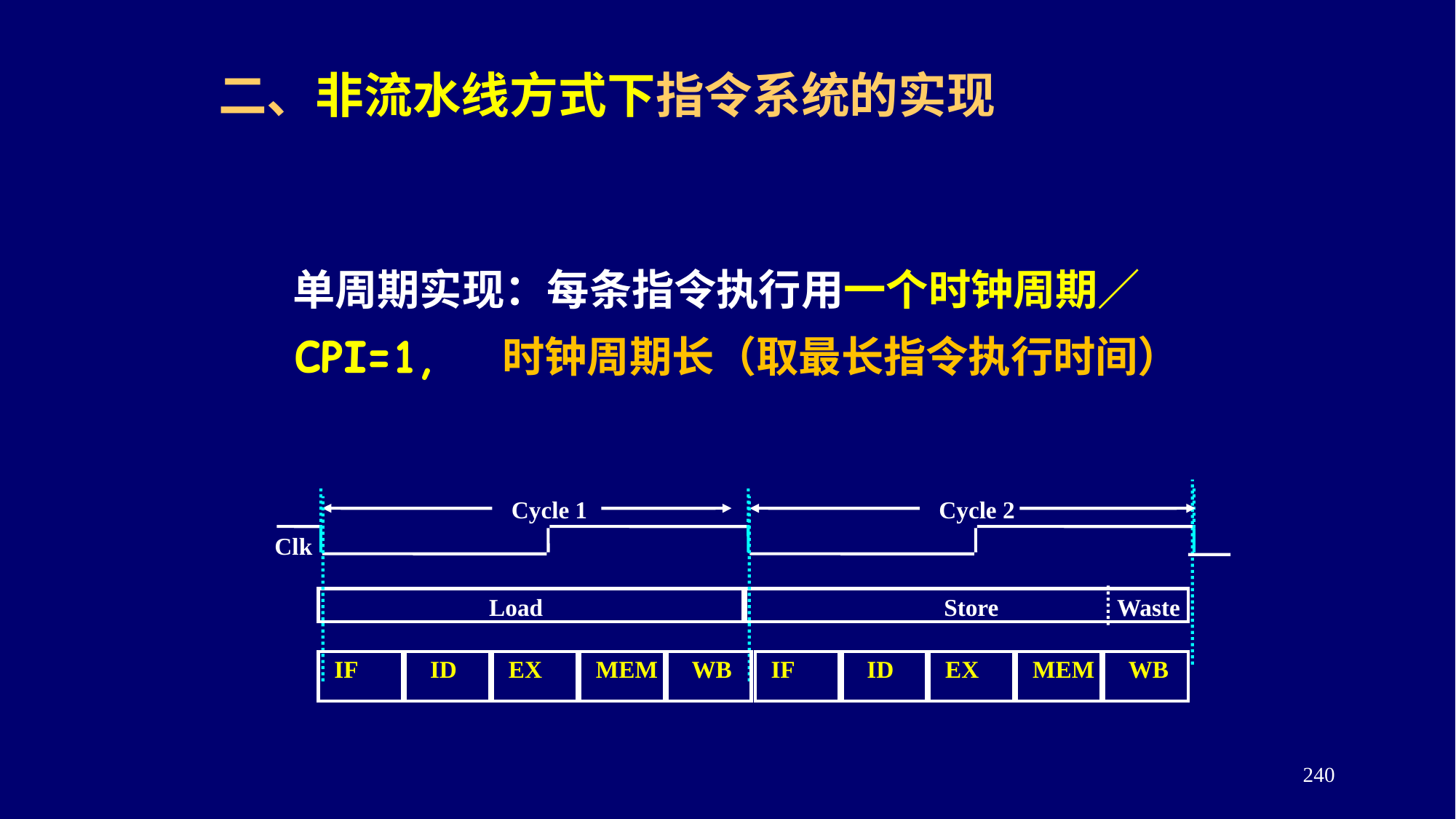

# 二、非流水线方式下指令系统的实现

    单周期实现：每条指令执行用一个时钟周期∕
CPI=1,   时钟周期长（取最长指令执行时间）

Cycle 1
Cycle 2

Clk

Load
Store
Waste

IF

ID

EX

MEM

WB

IF

ID

EX

MEM

WB

240